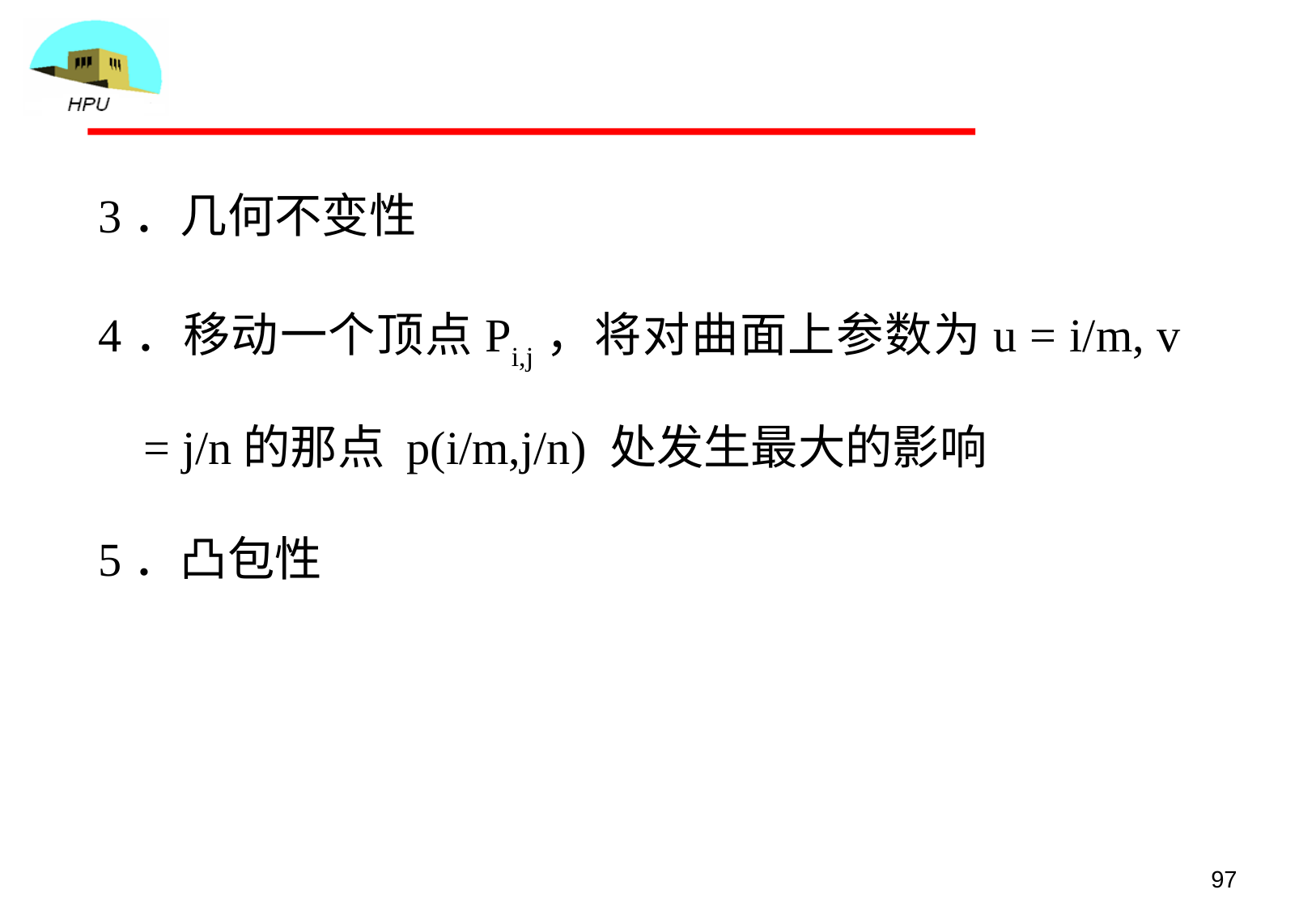

3．几何不变性
4．移动一个顶点Pi,j，将对曲面上参数为u = i/m, v = j/n的那点 p(i/m,j/n) 处发生最大的影响
5．凸包性
97